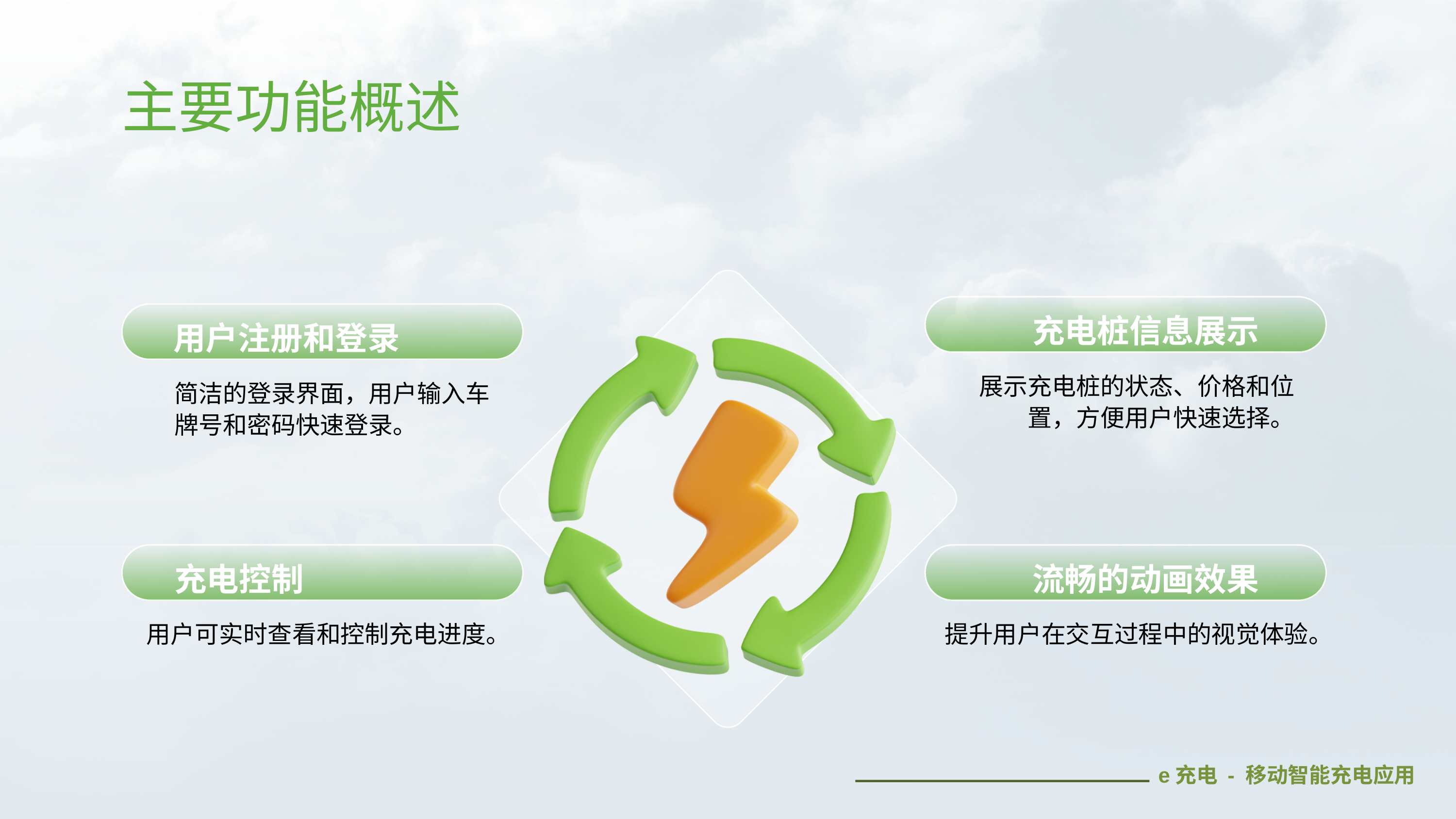

主要功能概述

充电桩信息展示
展示充电桩的状态、价格和位置，方便用户快速选择。

用户注册和登录
简洁的登录界面，用户输入车牌号和密码快速登录。

充电控制
用户可实时查看和控制充电进度。

流畅的动画效果
提升用户在交互过程中的视觉体验。
e充电 - 移动智能充电应用